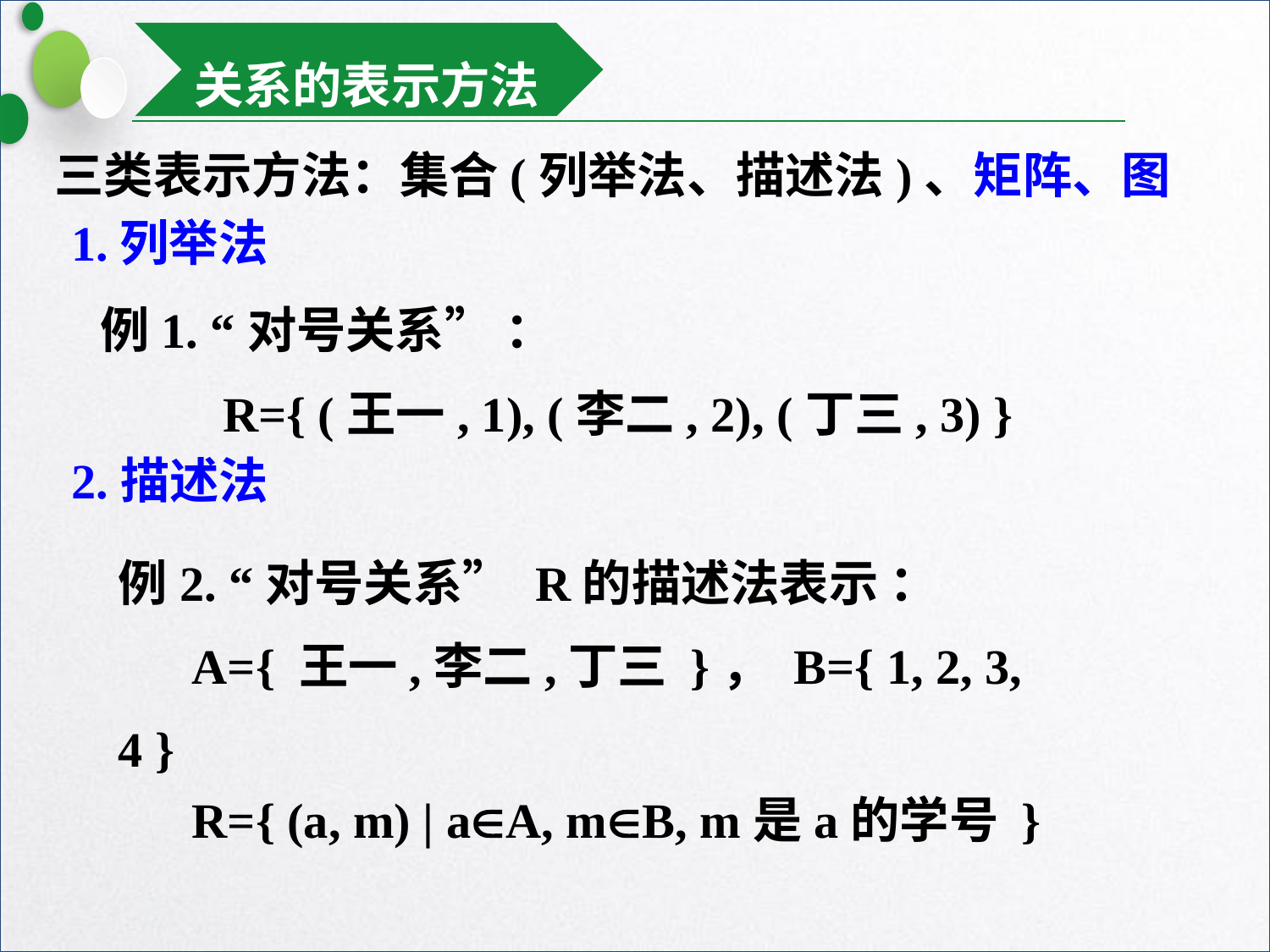

关系的表示方法
三类表示方法：集合(列举法、描述法)、矩阵、图
1.列举法
例1. “对号关系” ：
          R={ (王一, 1), (李二, 2), (丁三, 3) }
2.描述法
例2. “对号关系” R的描述法表示 ：
      A={ 王一,李二,丁三 }， B={ 1, 2, 3, 4 }
      R={ (a, m) | a∈A, m∈B, m是a的学号 }